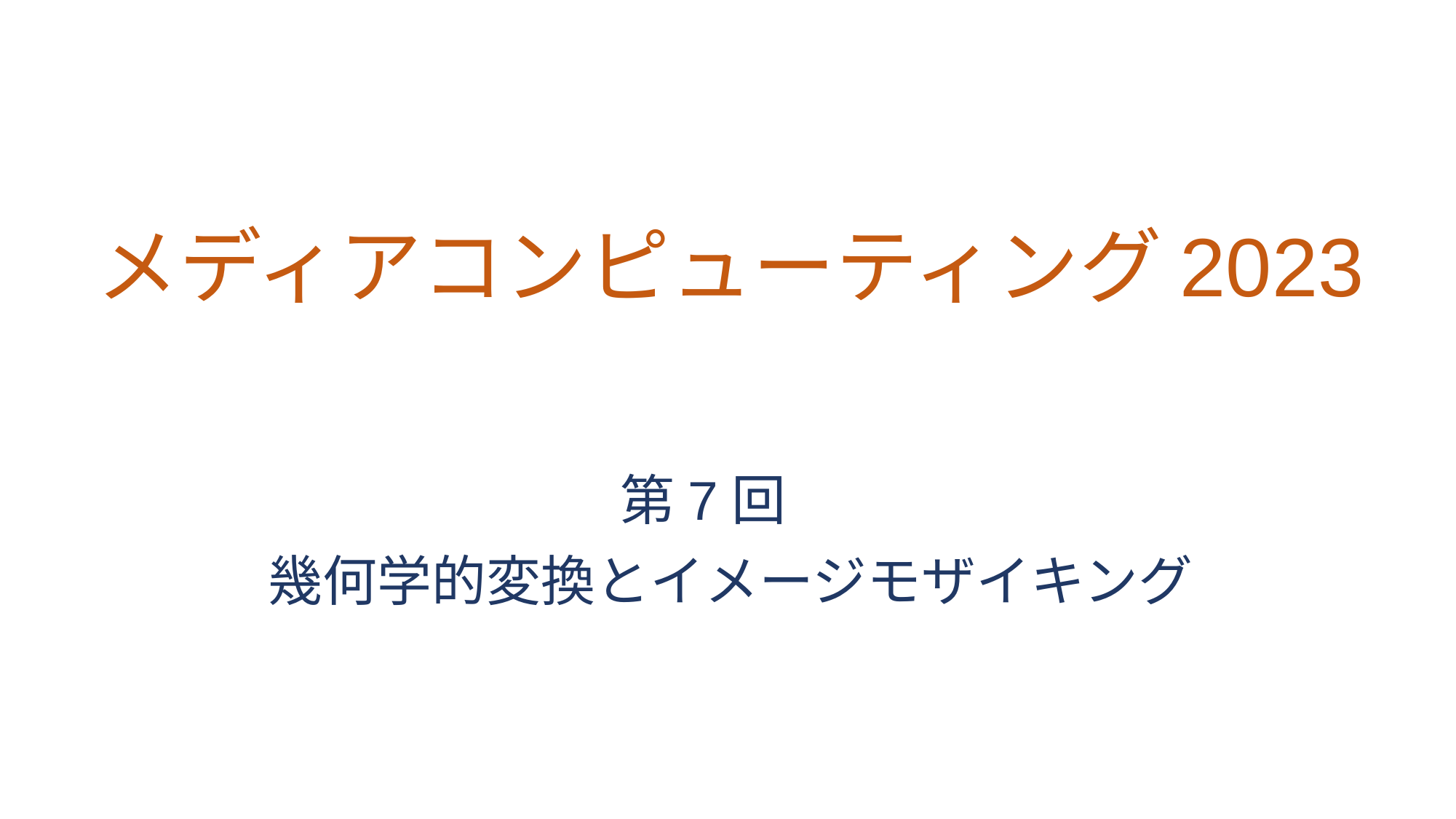

# メディアコンピューティング2023
第7回
幾何学的変換とイメージモザイキング